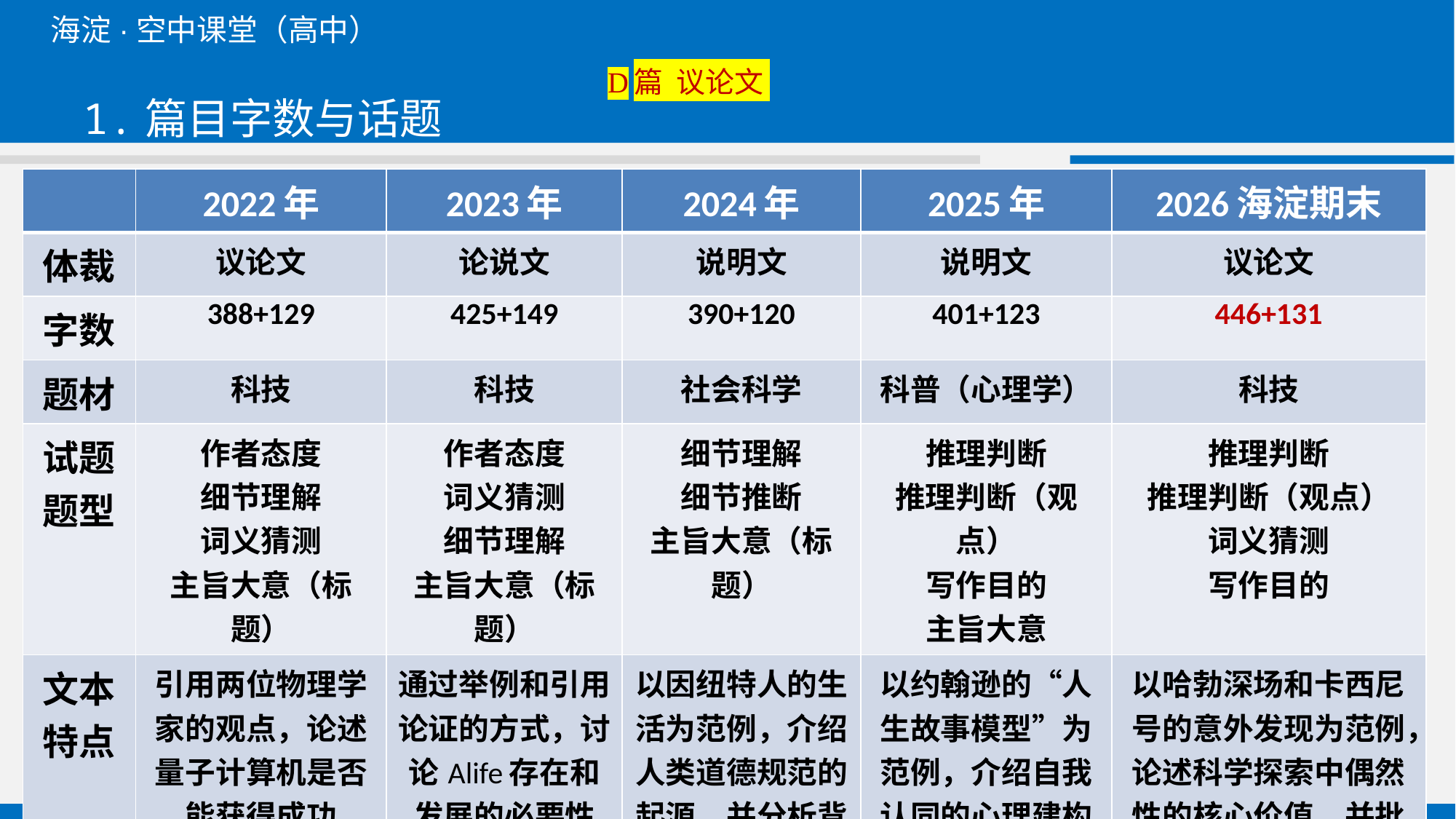

D篇  议论文
1.篇目字数与话题
#
|  | 2022年 | 2023年 | 2024年 | 2025年 | 2026海淀期末 |
| --- | --- | --- | --- | --- | --- |
| 体裁 | 议论文 | 论说文 | 说明文 | 说明文 | 议论文 |
| 字数 | 388+129 | 425+149 | 390+120 | 401+123 | 446+131 |
| 题材 | 科技 | 科技 | 社会科学 | 科普（心理学） | 科技 |
| 试题题型 | 作者态度 细节理解 词义猜测 主旨大意（标题） | 作者态度 词义猜测 细节理解 主旨大意（标题） | 细节理解 细节推断 主旨大意（标题） | 推理判断 推理判断（观点） 写作目的 主旨大意 | 推理判断 推理判断（观点） 词义猜测 写作目的 |
| 文本特点 | 引用两位物理学家的观点，论述量子计算机是否能获得成功 | 通过举例和引用论证的方式，讨论Alife存在和发展的必要性 | 以因纽特人的生活为范例，介绍人类道德规范的起源，并分析背后的心理机制 | 以约翰逊的“人生故事模型”为范例，介绍自我认同的心理建构过程，并分析其与幸福感的关联机制 | 以哈勃深场和卡西尼号的意外发现为范例，论述科学探索中偶然性的核心价值，并批判现行科研资源分配机制对突破性发现的潜在抑制 |